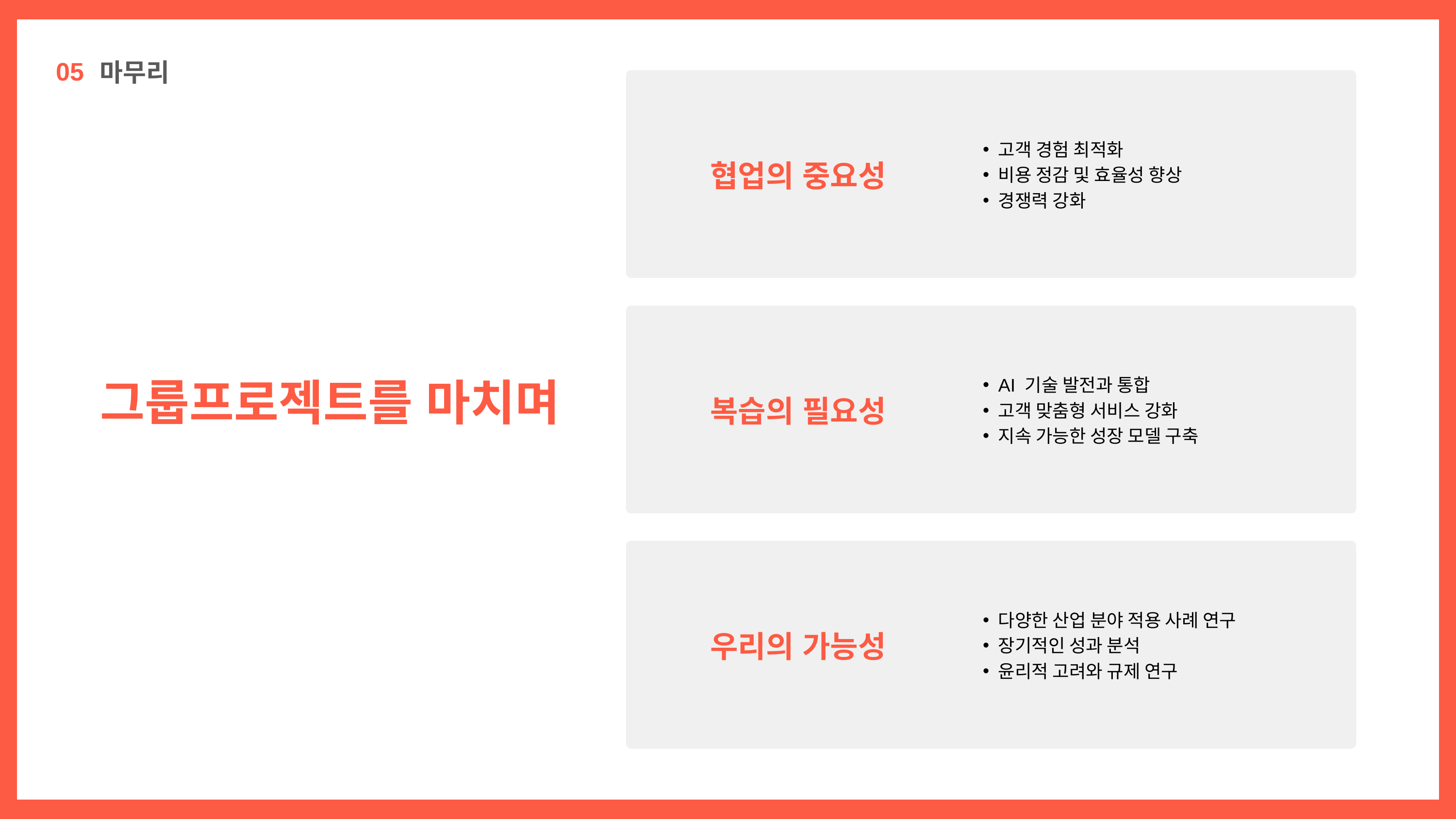

05
마무리

고객 경험 최적화
비용 정감 및 효율성 향상
경쟁력 강화
협업의 중요성

AI 기술 발전과 통합
고객 맞춤형 서비스 강화
지속 가능한 성장 모델 구축
복습의 필요성

다양한 산업 분야 적용 사례 연구
장기적인 성과 분석
윤리적 고려와 규제 연구
우리의 가능성
그룹프로젝트를 마치며